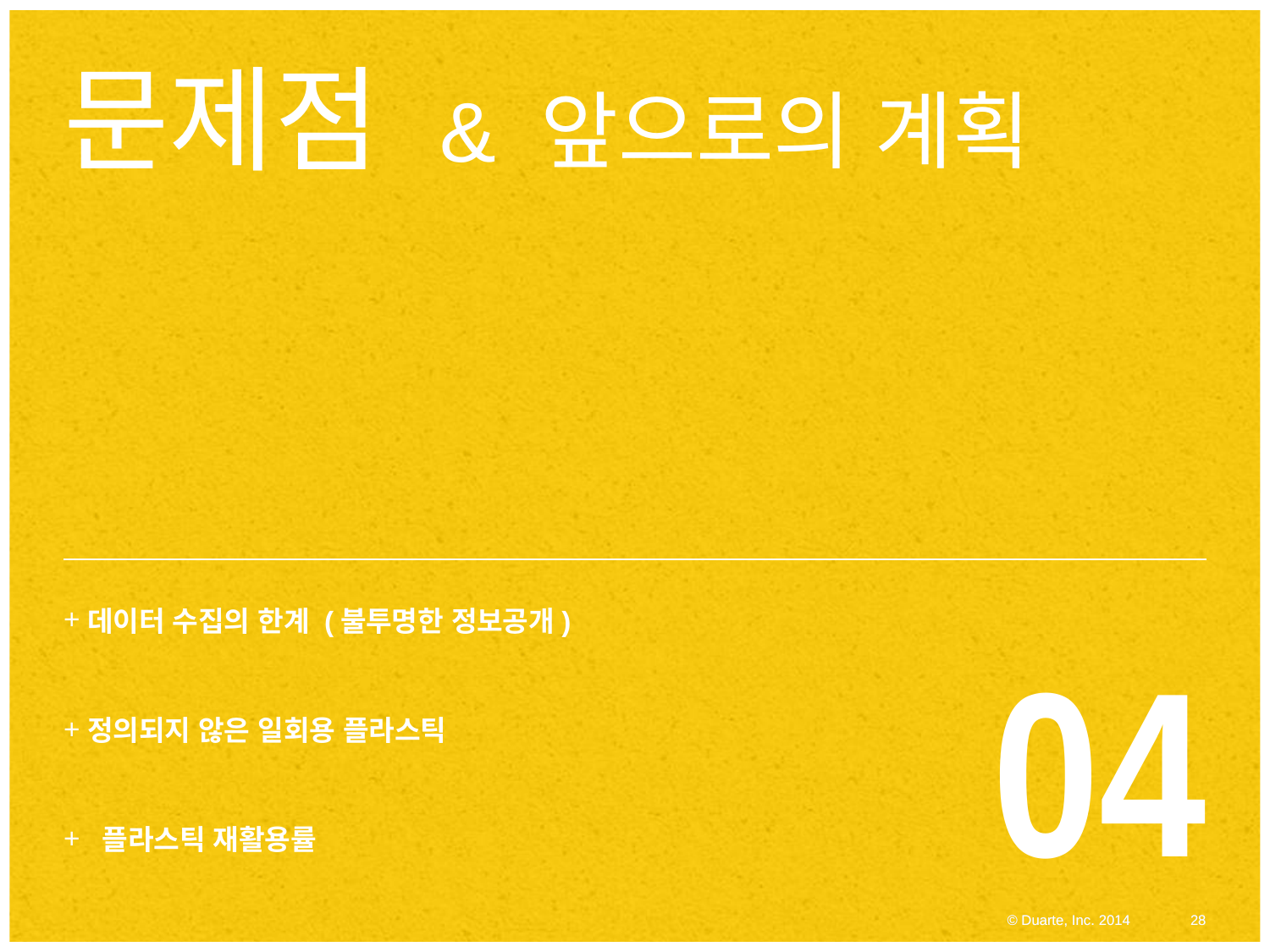

# 문제점 & 앞으로의 계획
04
데이터 수집의 한계 (불투명한 정보공개)

정의되지 않은 일회용 플라스틱

 플라스틱 재활용률